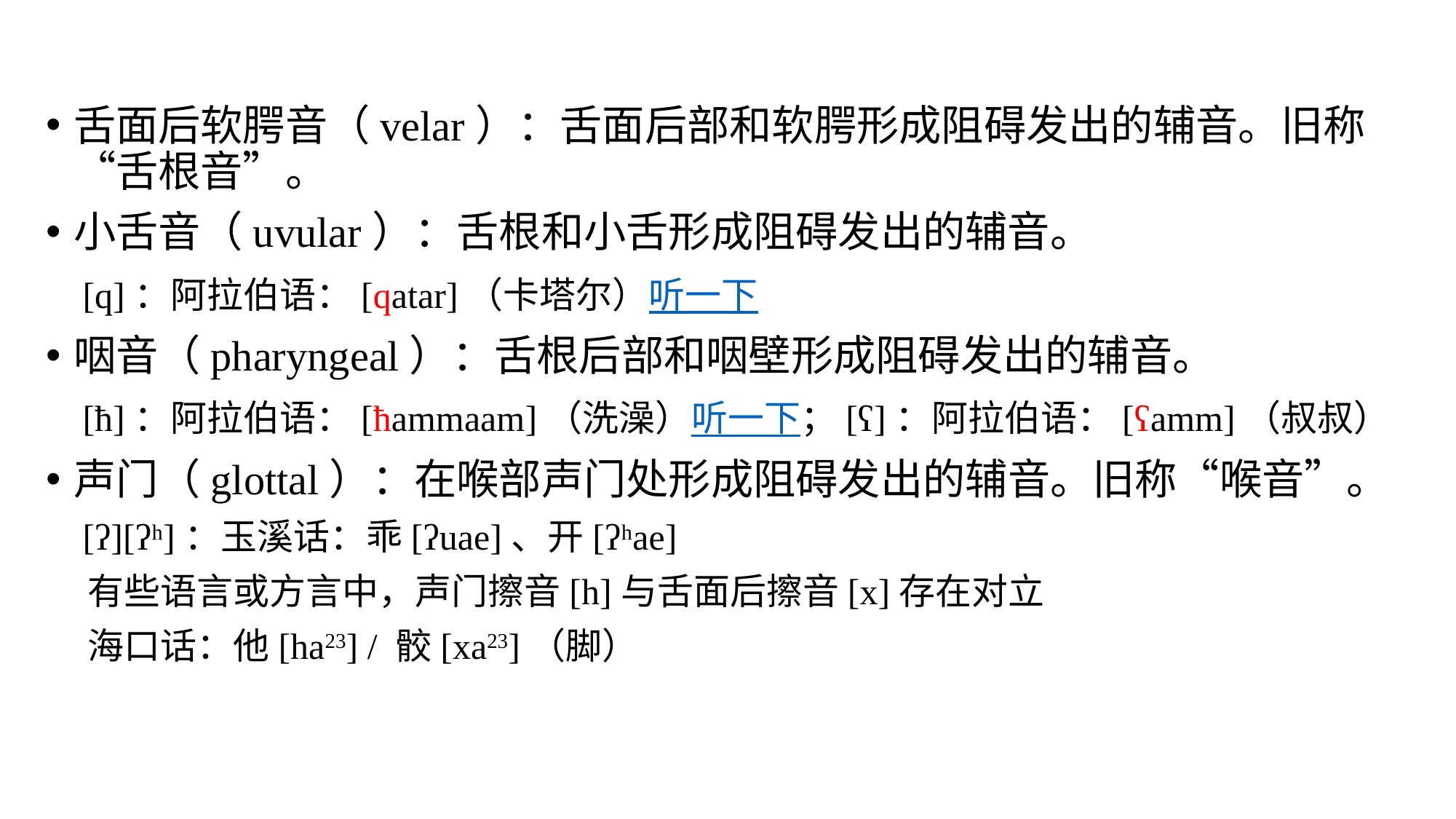

舌面后软腭音（velar）：舌面后部和软腭形成阻碍发出的辅音。旧称“舌根音”。
小舌音（uvular）：舌根和小舌形成阻碍发出的辅音。
    [q]：阿拉伯语：[qatar]（卡塔尔）听一下
咽音（pharyngeal）：舌根后部和咽壁形成阻碍发出的辅音。
    [ħ]：阿拉伯语：[ħammaam]（洗澡）听一下；[ʕ]：阿拉伯语：[ʕamm]（叔叔）
声门（glottal）：在喉部声门处形成阻碍发出的辅音。旧称“喉音”。
    [ʔ][ʔʰ]：玉溪话：乖[ʔuae]、开[ʔʰae]
    有些语言或方言中，声门擦音[h]与舌面后擦音[x]存在对立
    海口话：他[ha23] / 骹[xa23]（脚）